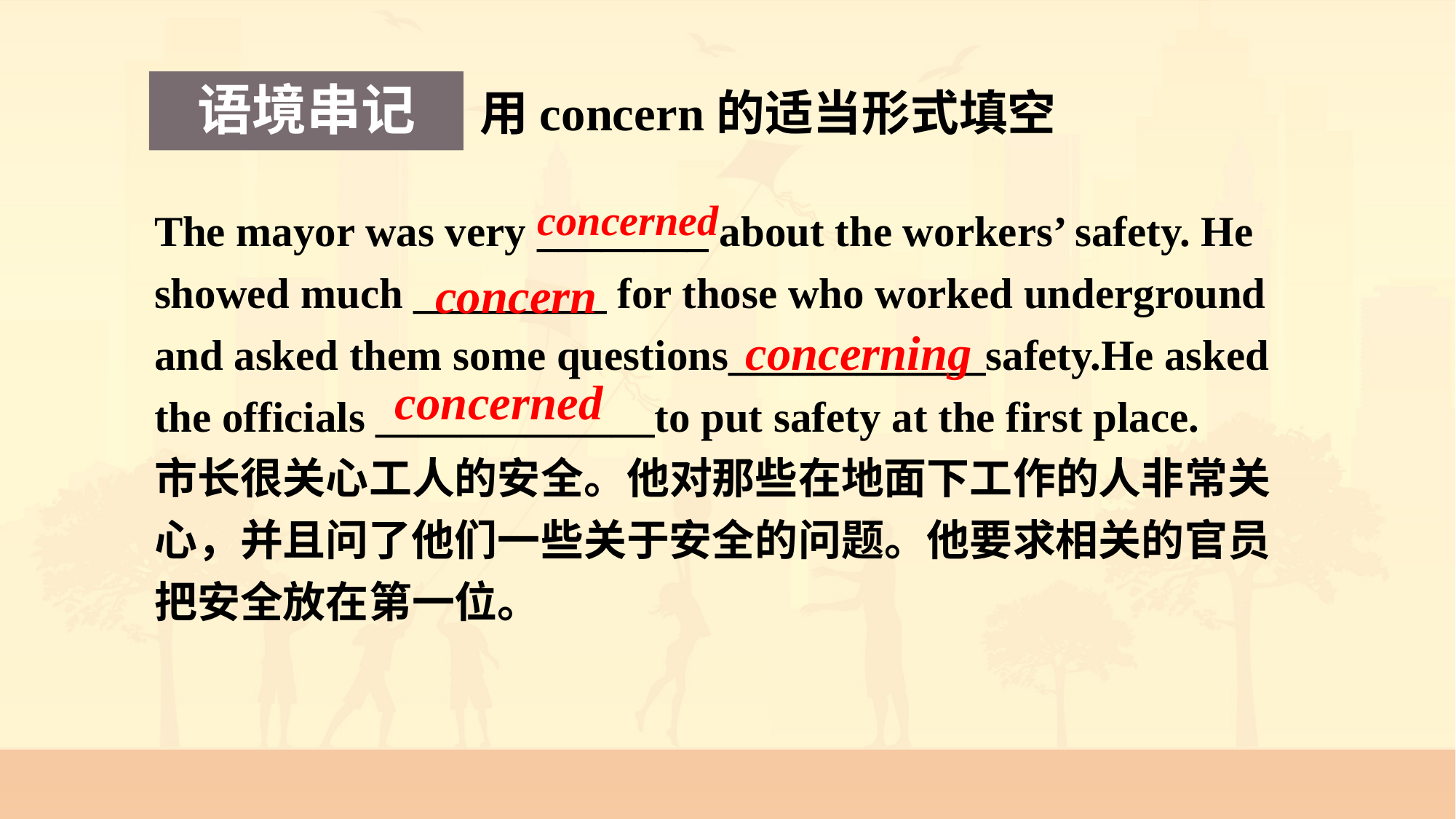

语境串记
用concern的适当形式填空
The mayor was very ________ about the workers’ safety. He showed much _________ for those who worked underground and asked them some questions____________safety.He asked the officials _____________to put safety at the first place.
市长很关心工人的安全。他对那些在地面下工作的人非常关心，并且问了他们一些关于安全的问题。他要求相关的官员把安全放在第一位。
concerned
concern
 concerning
concerned